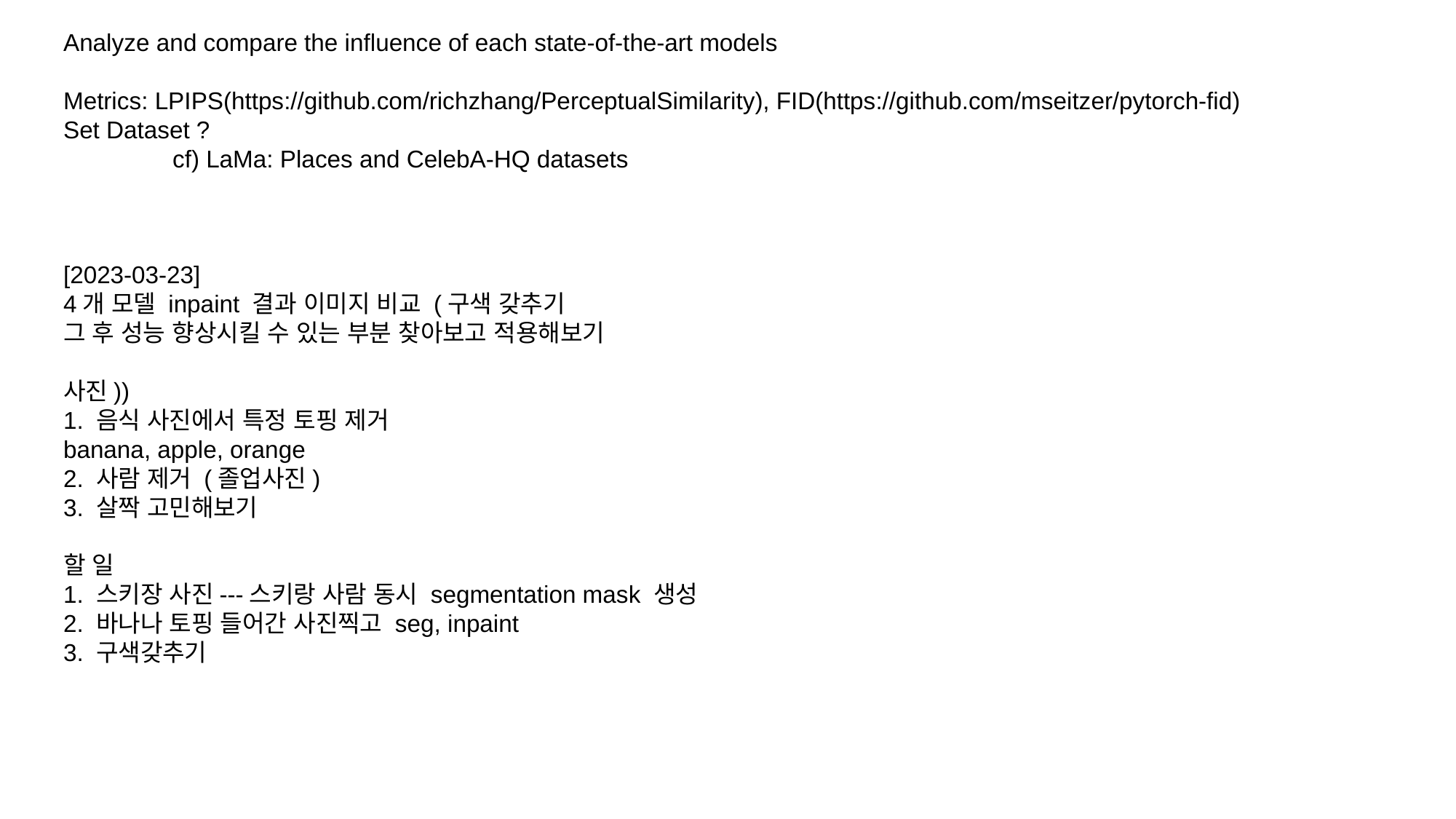

Analyze and compare the influence of each state-of-the-art models

Metrics: LPIPS(https://github.com/richzhang/PerceptualSimilarity), FID(https://github.com/mseitzer/pytorch-fid)
Set Dataset ?
	cf) LaMa: Places and CelebA-HQ datasets

[2023-03-23]
4개 모델 inpaint 결과 이미지 비교 (구색 갖추기
그 후 성능 향상시킬 수 있는 부분 찾아보고 적용해보기

사진))
1. 음식 사진에서 특정 토핑 제거
banana, apple, orange
2. 사람 제거 (졸업사진)
3. 살짝 고민해보기

할 일
1. 스키장 사진---스키랑 사람 동시 segmentation mask 생성
2. 바나나 토핑 들어간 사진찍고 seg, inpaint
3. 구색갖추기